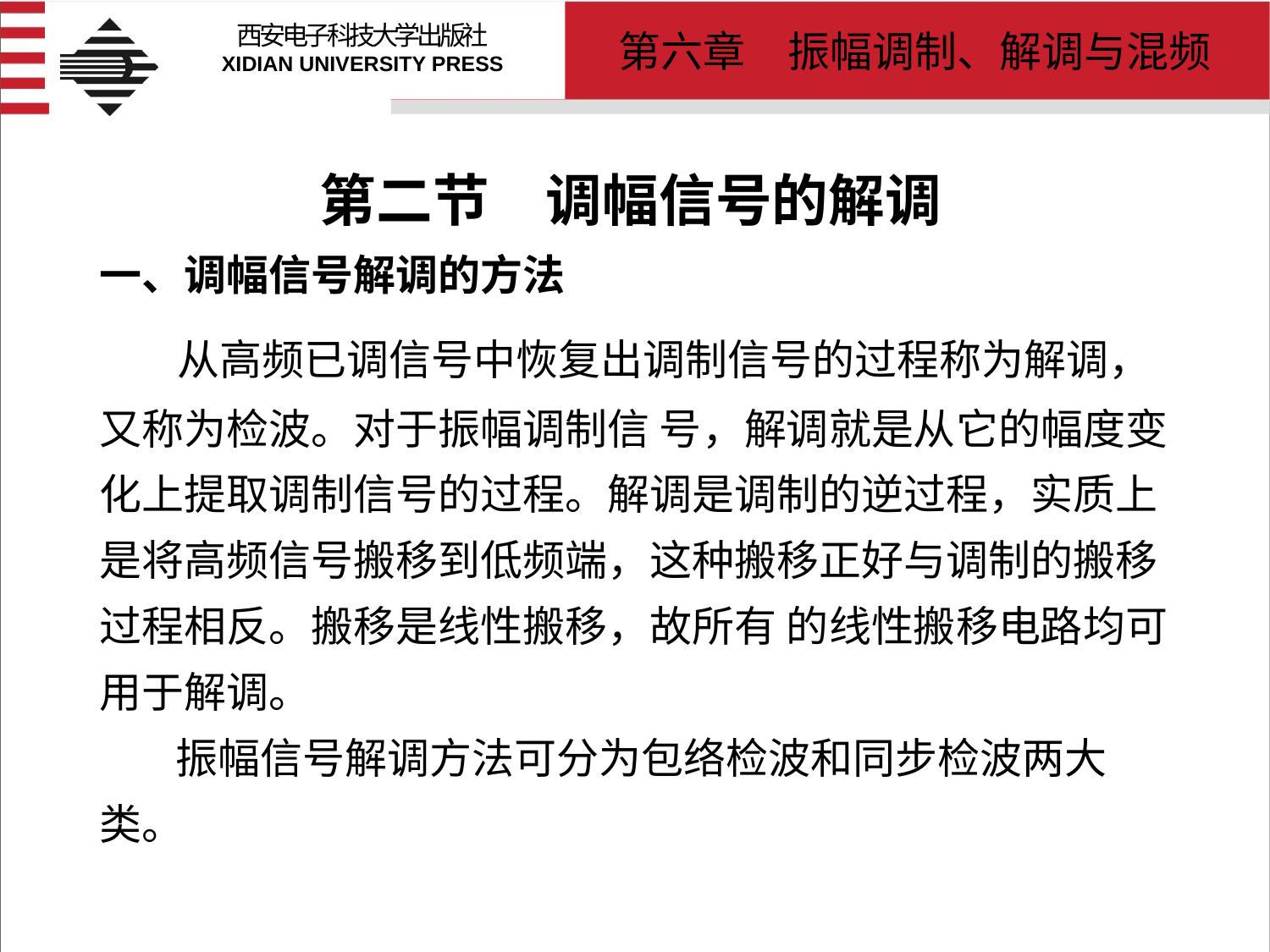

# 第二节　调幅信号的解调 一、调幅信号解调的方法 从高频已调信号中恢复出调制信号的过程称为解调，又称为检波。对于振幅调制信 号，解调就是从它的幅度变化上提取调制信号的过程。解调是调制的逆过程，实质上是将高频信号搬移到低频端，这种搬移正好与调制的搬移过程相反。搬移是线性搬移，故所有 的线性搬移电路均可用于解调。 振幅信号解调方法可分为包络检波和同步检波两大类。